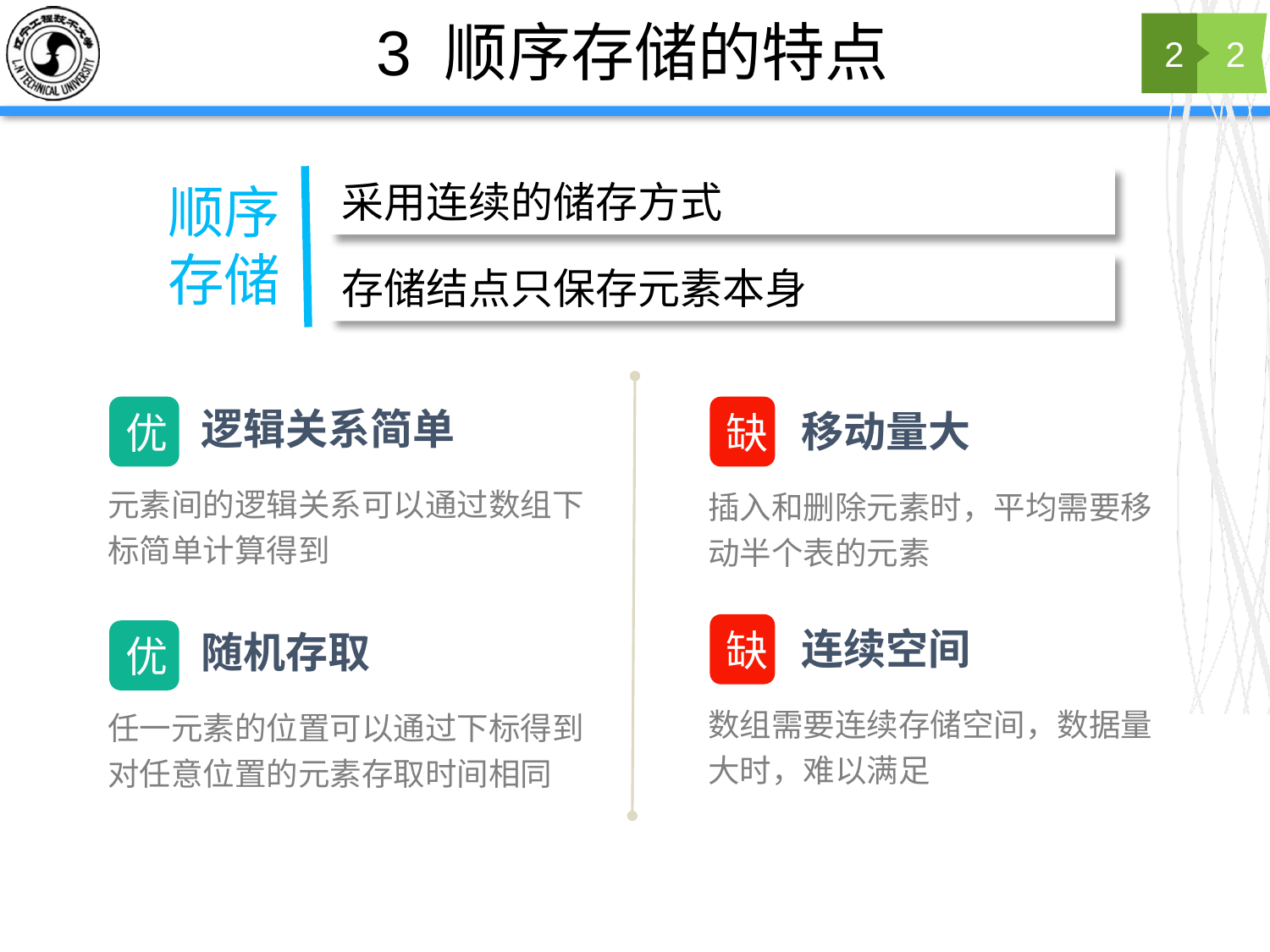

# 3 顺序存储的特点
2
2
采用连续的储存方式
顺序
存储
存储结点只保存元素本身
逻辑关系简单
优
元素间的逻辑关系可以通过数组下标简单计算得到
缺
移动量大
插入和删除元素时，平均需要移动半个表的元素
缺
连续空间
数组需要连续存储空间，数据量大时，难以满足
随机存取
优
任一元素的位置可以通过下标得到
对任意位置的元素存取时间相同